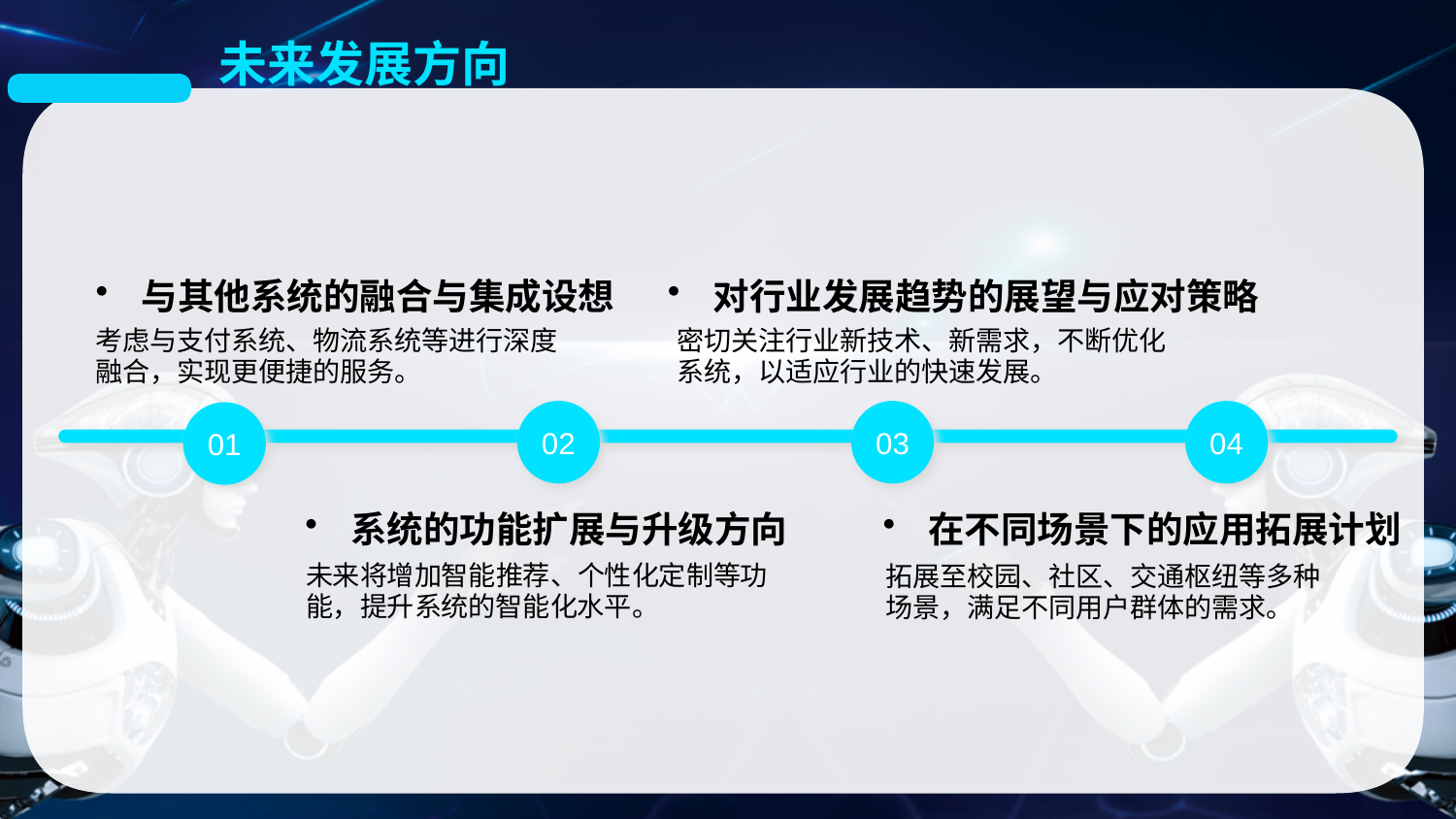

未来发展方向

与其他系统的融合与集成设想
对行业发展趋势的展望与应对策略
考虑与支付系统、物流系统等进行深度融合，实现更便捷的服务。
密切关注行业新技术、新需求，不断优化系统，以适应行业的快速发展。

02

03

04

01

系统的功能扩展与升级方向
在不同场景下的应用拓展计划
未来将增加智能推荐、个性化定制等功能，提升系统的智能化水平。
拓展至校园、社区、交通枢纽等多种场景，满足不同用户群体的需求。